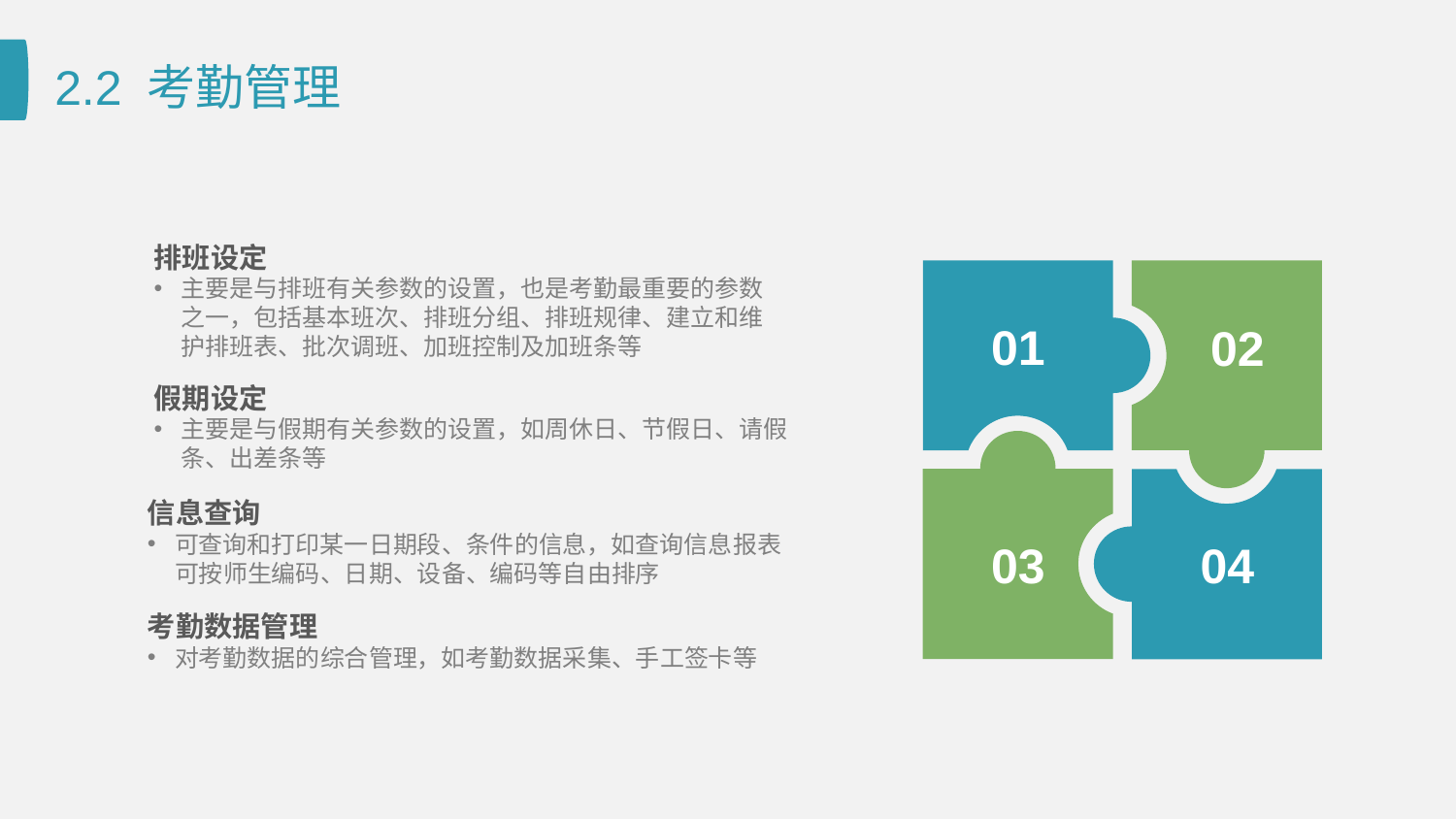

# 2.2 考勤管理
排班设定
主要是与排班有关参数的设置，也是考勤最重要的参数之一，包括基本班次、排班分组、排班规律、建立和维护排班表、批次调班、加班控制及加班条等

01
02

03
04
假期设定
主要是与假期有关参数的设置，如周休日、节假日、请假条、出差条等
信息查询
可查询和打印某一日期段、条件的信息，如查询信息报表可按师生编码、日期、设备、编码等自由排序
考勤数据管理
对考勤数据的综合管理，如考勤数据采集、手工签卡等